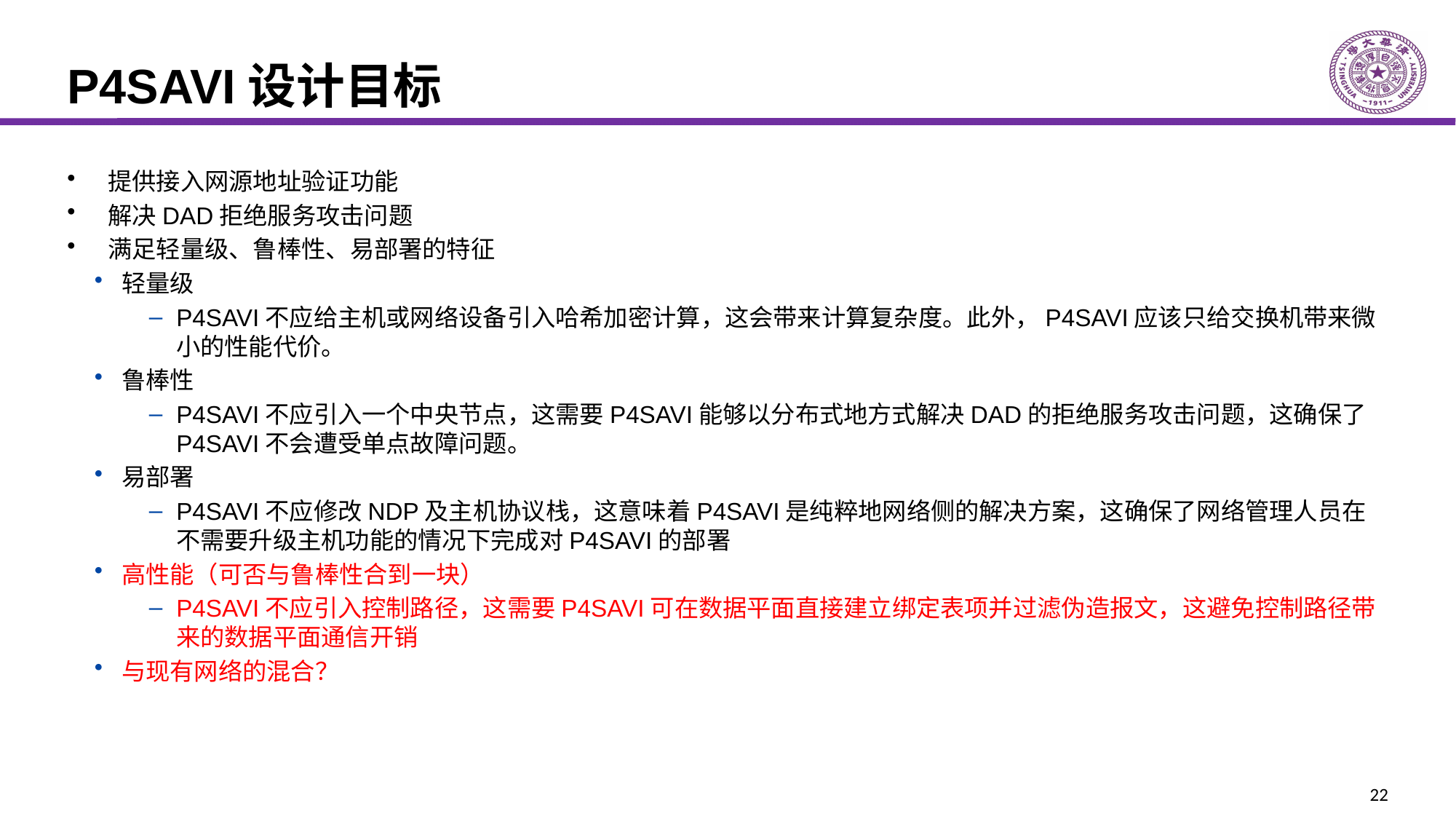

# P4SAVI设计目标
提供接入网源地址验证功能
解决DAD拒绝服务攻击问题
满足轻量级、鲁棒性、易部署的特征
轻量级
P4SAVI不应给主机或网络设备引入哈希加密计算，这会带来计算复杂度。此外，P4SAVI应该只给交换机带来微小的性能代价。
鲁棒性
P4SAVI不应引入一个中央节点，这需要P4SAVI能够以分布式地方式解决DAD的拒绝服务攻击问题，这确保了P4SAVI不会遭受单点故障问题。
易部署
P4SAVI不应修改NDP及主机协议栈，这意味着P4SAVI是纯粹地网络侧的解决方案，这确保了网络管理人员在不需要升级主机功能的情况下完成对P4SAVI的部署
高性能（可否与鲁棒性合到一块）
P4SAVI不应引入控制路径，这需要P4SAVI可在数据平面直接建立绑定表项并过滤伪造报文，这避免控制路径带来的数据平面通信开销
与现有网络的混合？